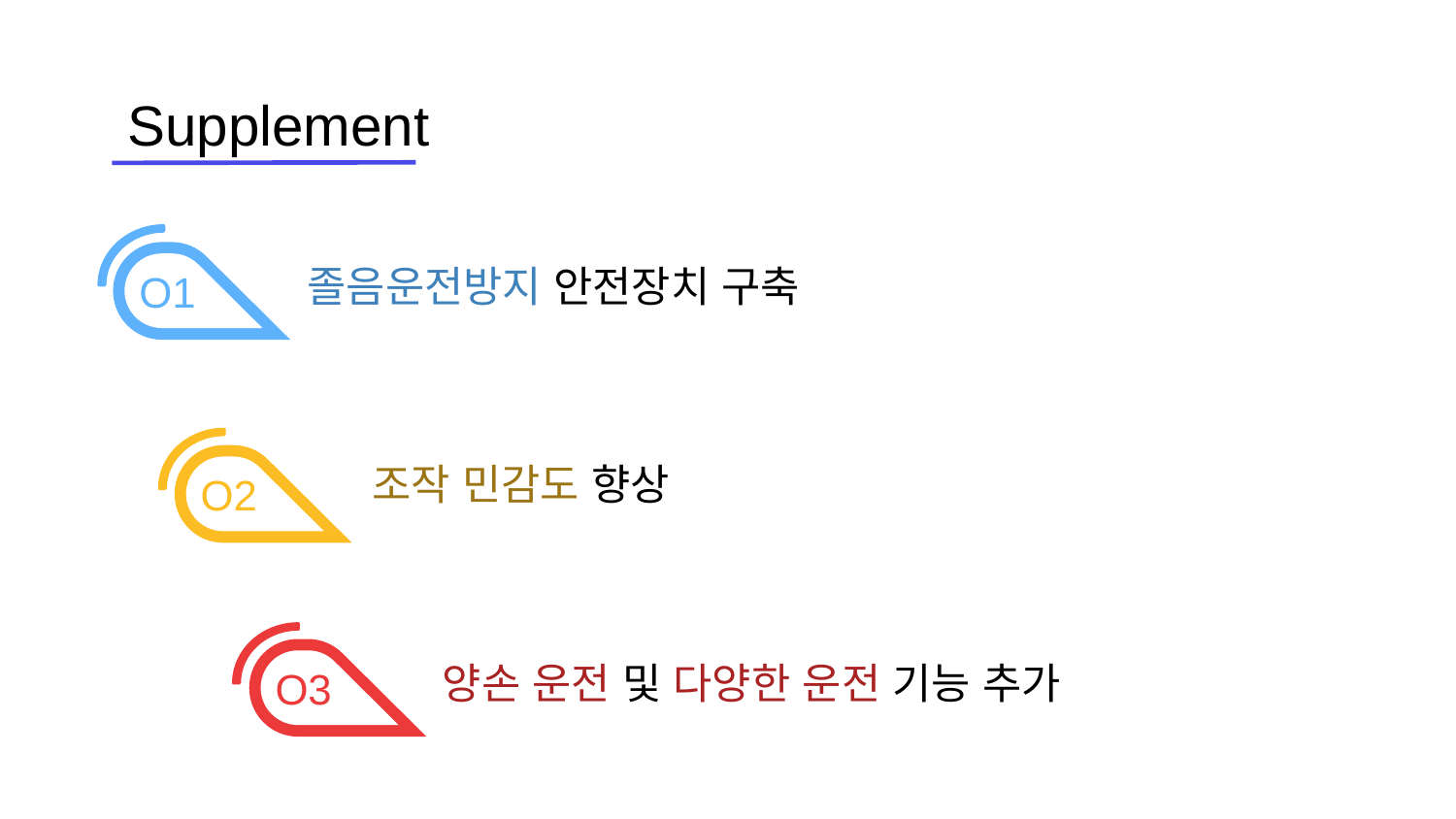

Supplement

O1
졸음운전방지 안전장치 구축

O2
조작 민감도 향상

O3
양손 운전 및 다양한 운전 기능 추가